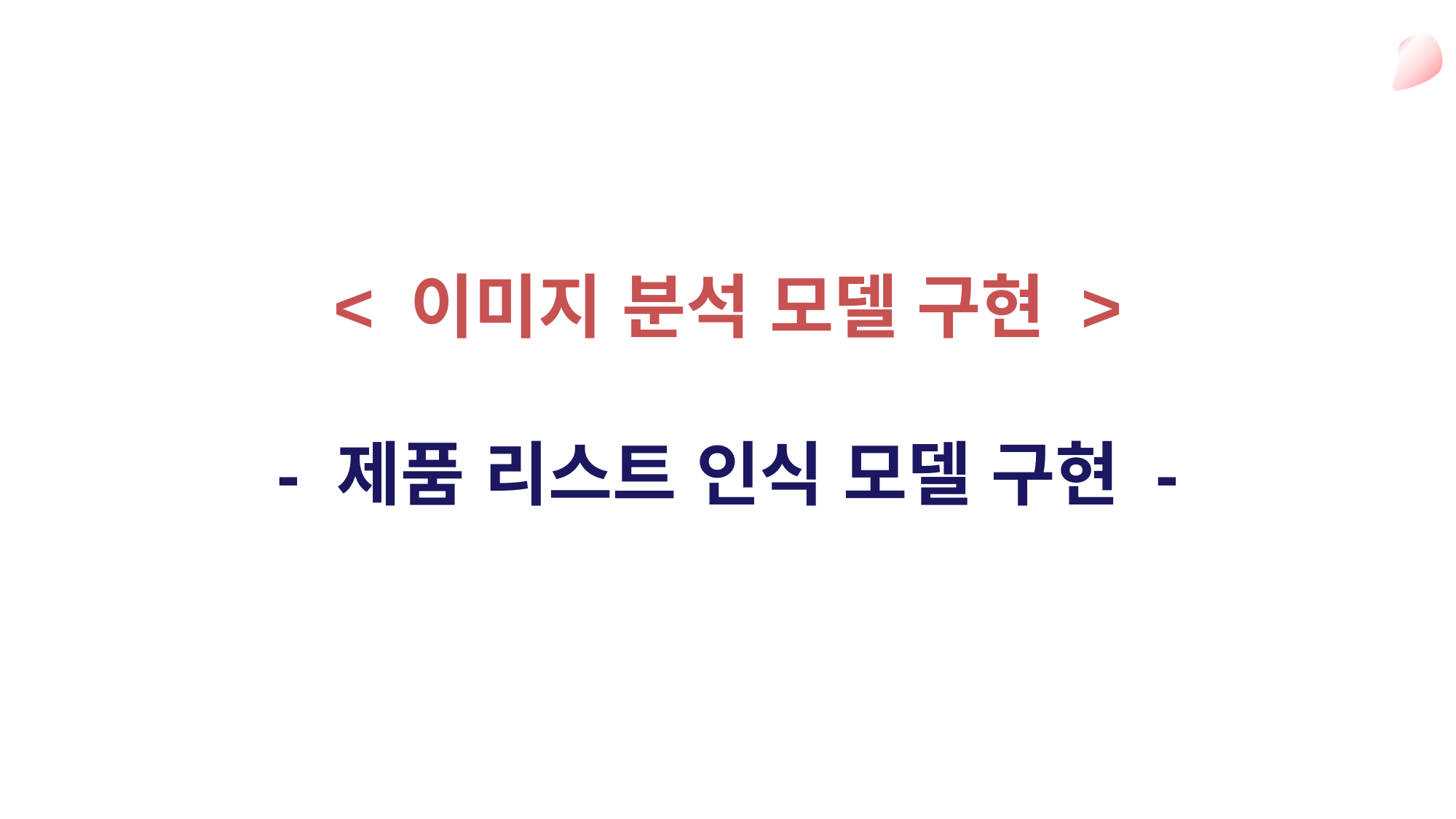

< 이미지 분석 모델 구현 >

- 제품 리스트 인식 모델 구현 -